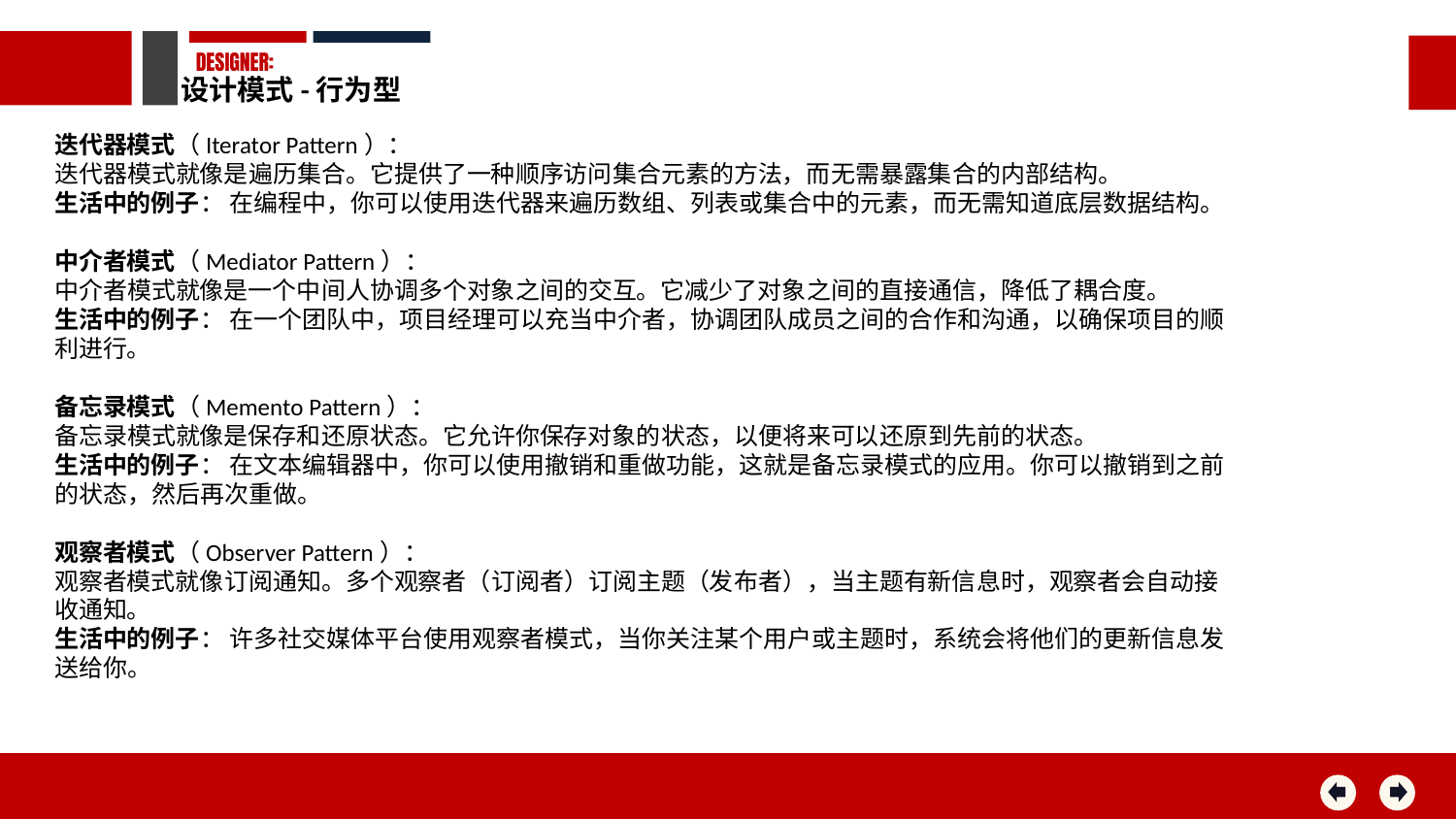

DESIGNER:
设计模式-行为型
迭代器模式（Iterator Pattern）：
迭代器模式就像是遍历集合。它提供了一种顺序访问集合元素的方法，而无需暴露集合的内部结构。
生活中的例子： 在编程中，你可以使用迭代器来遍历数组、列表或集合中的元素，而无需知道底层数据结构。

中介者模式（Mediator Pattern）：
中介者模式就像是一个中间人协调多个对象之间的交互。它减少了对象之间的直接通信，降低了耦合度。
生活中的例子： 在一个团队中，项目经理可以充当中介者，协调团队成员之间的合作和沟通，以确保项目的顺利进行。

备忘录模式（Memento Pattern）：
备忘录模式就像是保存和还原状态。它允许你保存对象的状态，以便将来可以还原到先前的状态。
生活中的例子： 在文本编辑器中，你可以使用撤销和重做功能，这就是备忘录模式的应用。你可以撤销到之前的状态，然后再次重做。

观察者模式（Observer Pattern）：
观察者模式就像订阅通知。多个观察者（订阅者）订阅主题（发布者），当主题有新信息时，观察者会自动接收通知。
生活中的例子： 许多社交媒体平台使用观察者模式，当你关注某个用户或主题时，系统会将他们的更新信息发送给你。